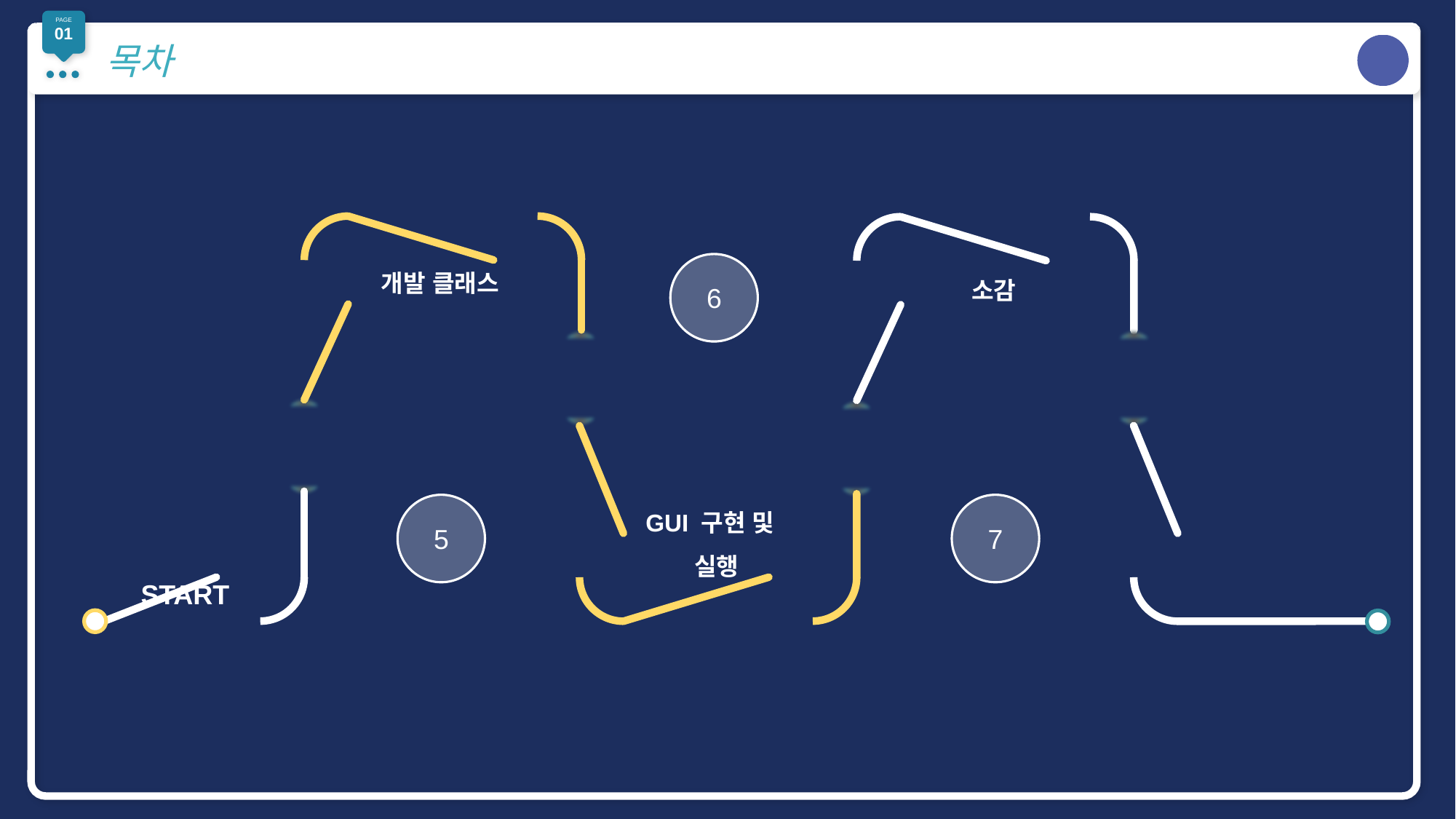

PAGE
01
목차

개발 클래스
6
소감

GUI 구현 및
 실행

5
7
START